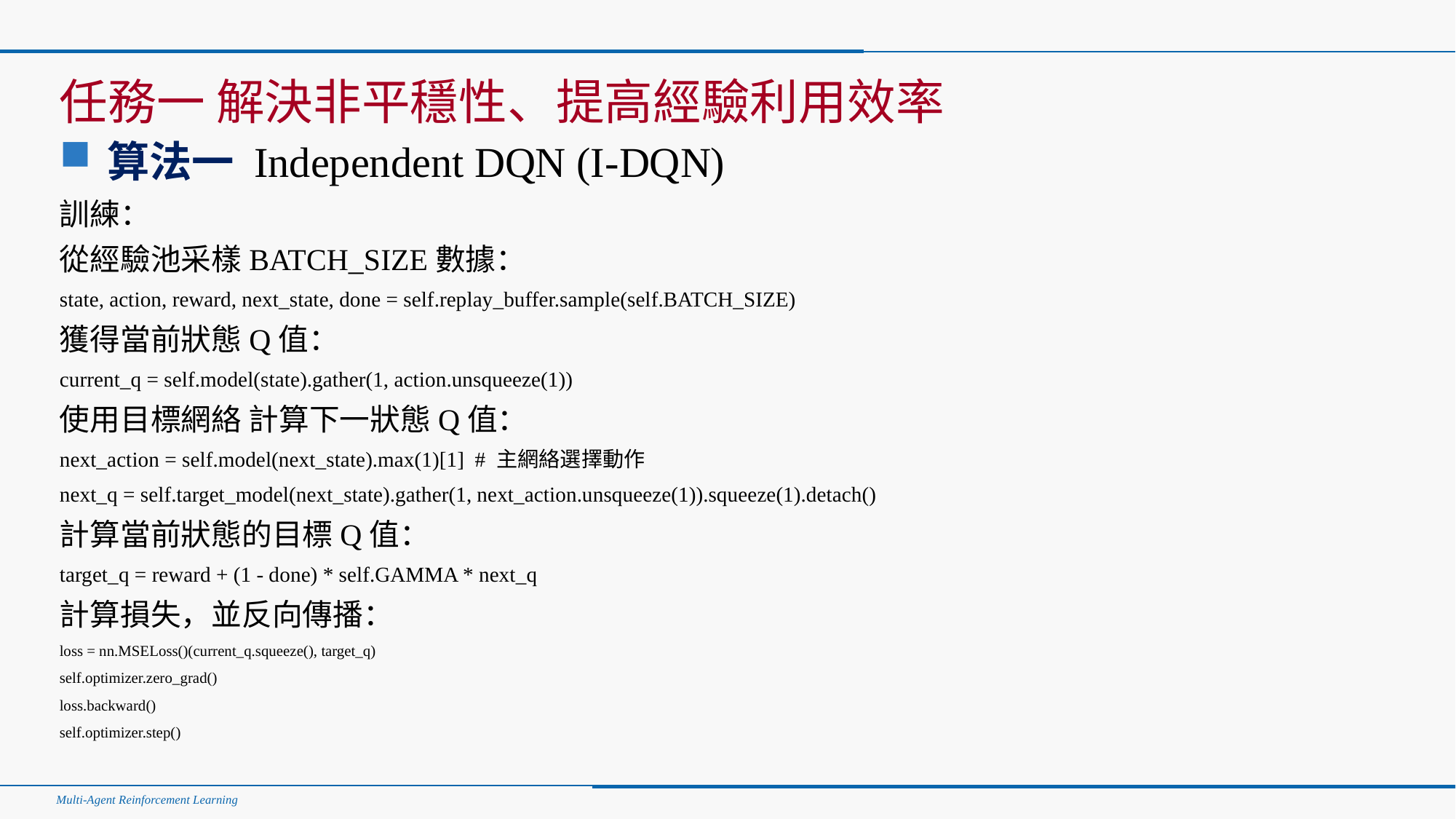

#
任務一 解決非平穩性、提高經驗利用效率
算法一 Independent DQN (I-DQN)
訓練：
從經驗池采樣BATCH_SIZE數據：
state, action, reward, next_state, done = self.replay_buffer.sample(self.BATCH_SIZE)
獲得當前狀態Q值：
current_q = self.model(state).gather(1, action.unsqueeze(1))
使用目標網絡 計算下一狀態Q值：
next_action = self.model(next_state).max(1)[1]  # 主網絡選擇動作
next_q = self.target_model(next_state).gather(1, next_action.unsqueeze(1)).squeeze(1).detach()
計算當前狀態的目標Q值：
target_q = reward + (1 - done) * self.GAMMA * next_q
計算損失，並反向傳播：
loss = nn.MSELoss()(current_q.squeeze(), target_q)
self.optimizer.zero_grad()
loss.backward()
self.optimizer.step()
32